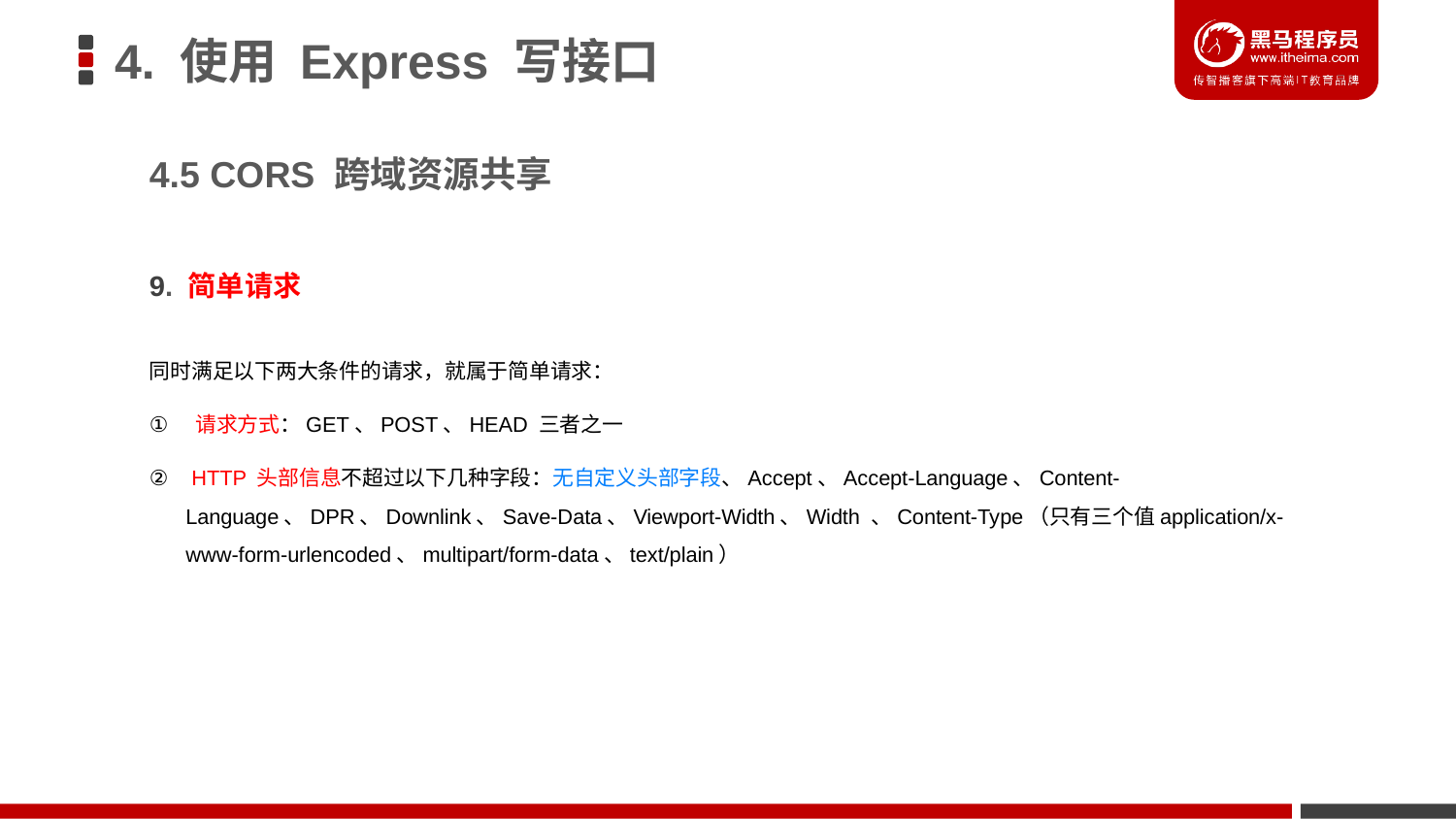

# 4. 使用 Express 写接口
4.5 CORS 跨域资源共享
9. 简单请求
同时满足以下两大条件的请求，就属于简单请求：
 请求方式：GET、POST、HEAD 三者之一
 HTTP 头部信息不超过以下几种字段：无自定义头部字段、Accept、Accept-Language、Content-Language、DPR、Downlink、Save-Data、Viewport-Width、Width 、Content-Type（只有三个值application/x-www-form-urlencoded、multipart/form-data、text/plain）